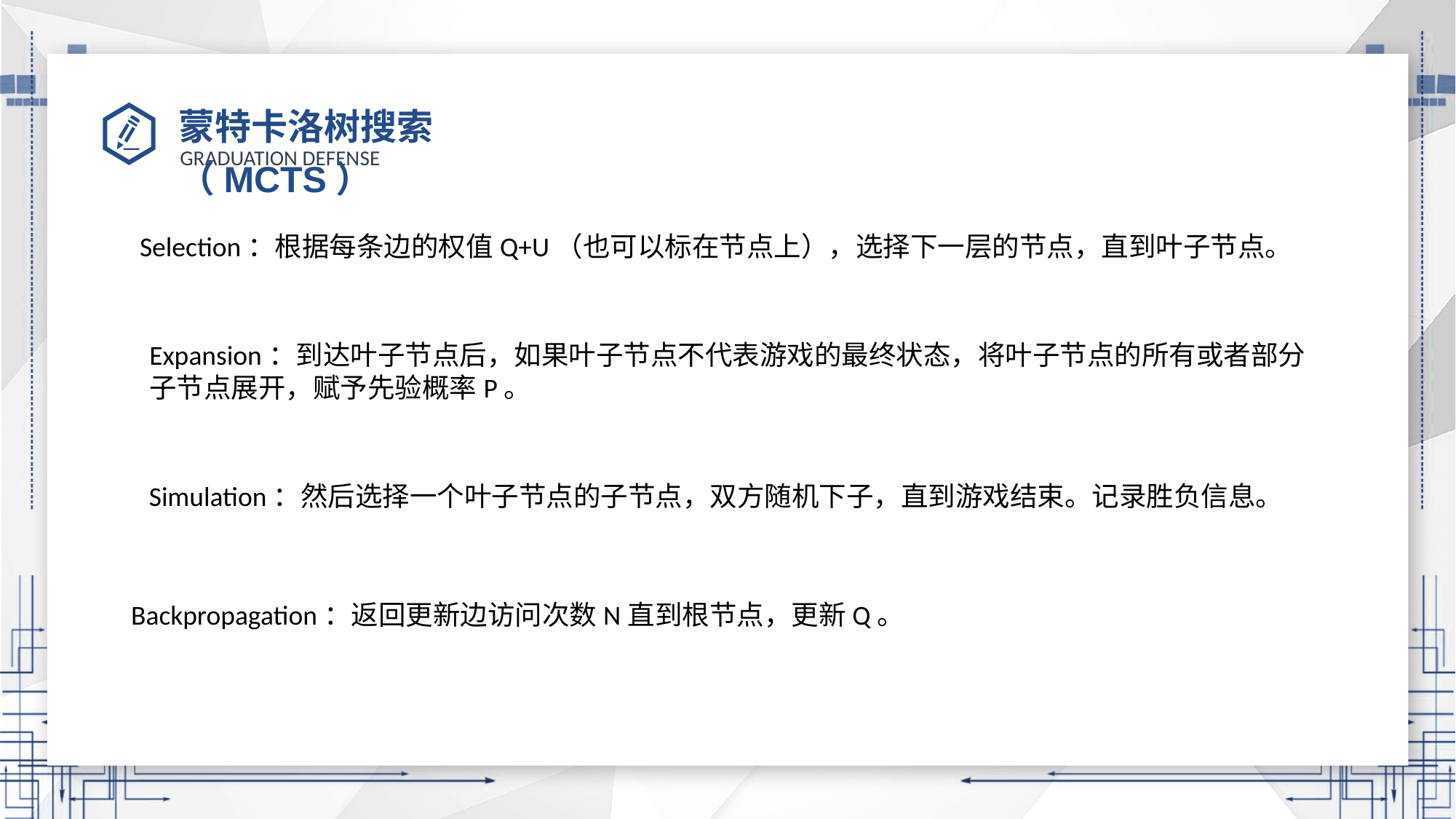

# 蒙特卡洛树搜索（MCTS）
Selection：根据每条边的权值Q+U（也可以标在节点上），选择下一层的节点，直到叶子节点。
Expansion：到达叶子节点后，如果叶子节点不代表游戏的最终状态，将叶子节点的所有或者部分
子节点展开，赋予先验概率P。
Simulation：然后选择一个叶子节点的子节点，双方随机下子，直到游戏结束。记录胜负信息。

Backpropagation：返回更新边访问次数N直到根节点，更新Q。